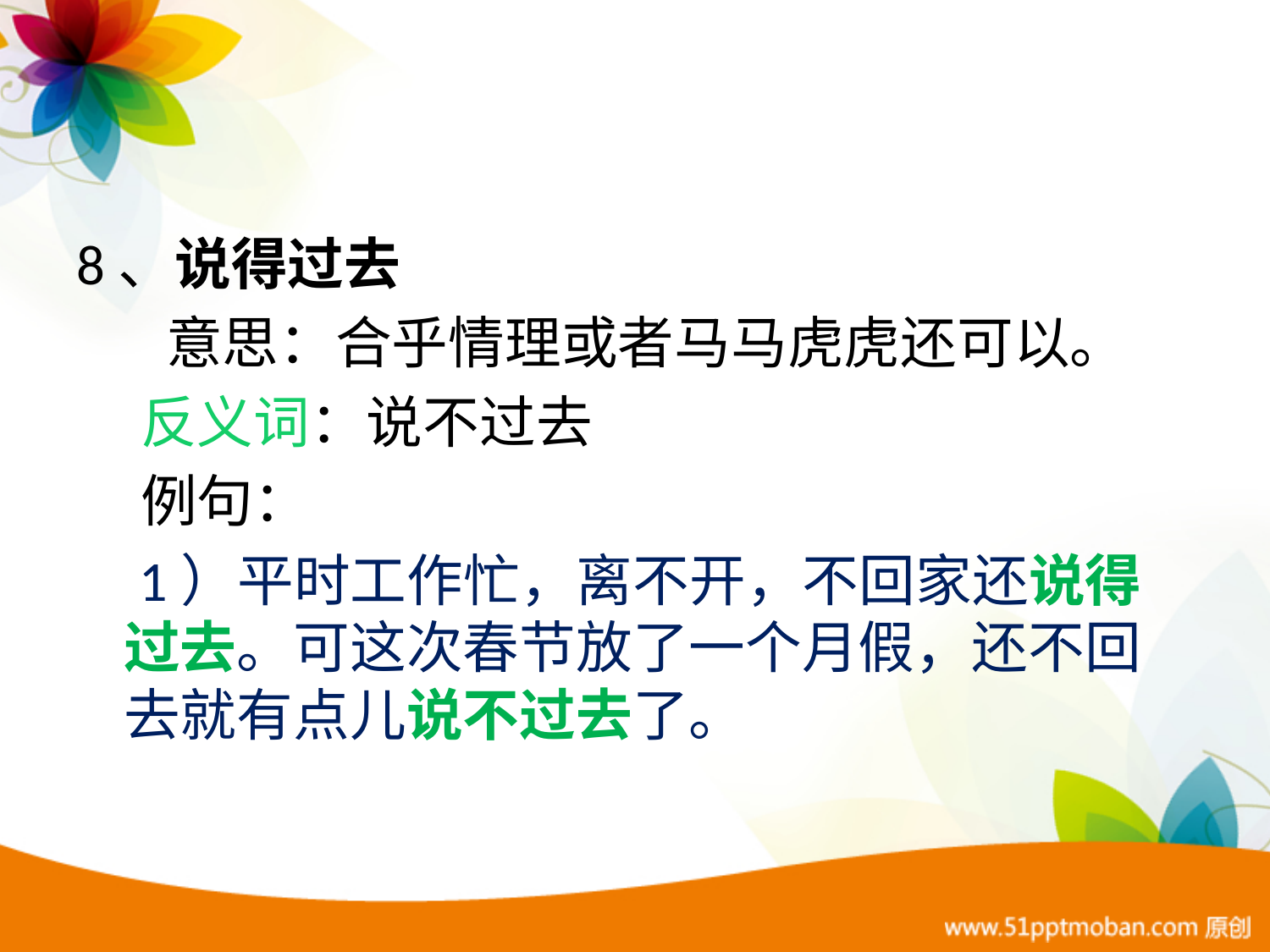

8、说得过去
      意思：合乎情理或者马马虎虎还可以。
    反义词：说不过去
    例句：
    1）平时工作忙，离不开，不回家还说得过去。可这次春节放了一个月假，还不回去就有点儿说不过去了。